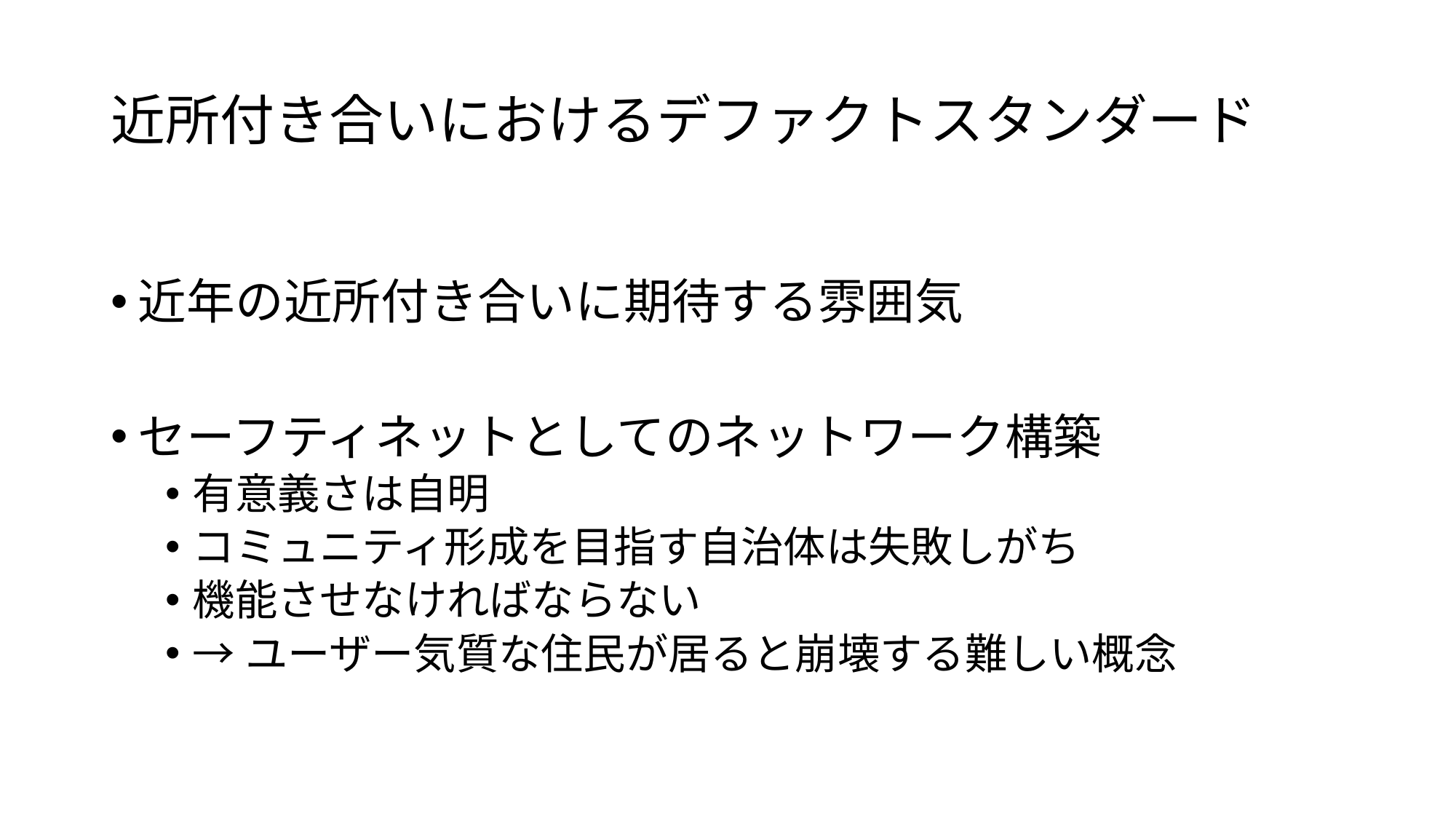

# 近所付き合いにおけるデファクトスタンダード
近年の近所付き合いに期待する雰囲気

セーフティネットとしてのネットワーク構築
有意義さは自明
コミュニティ形成を目指す自治体は失敗しがち
機能させなければならない
→ユーザー気質な住民が居ると崩壊する難しい概念